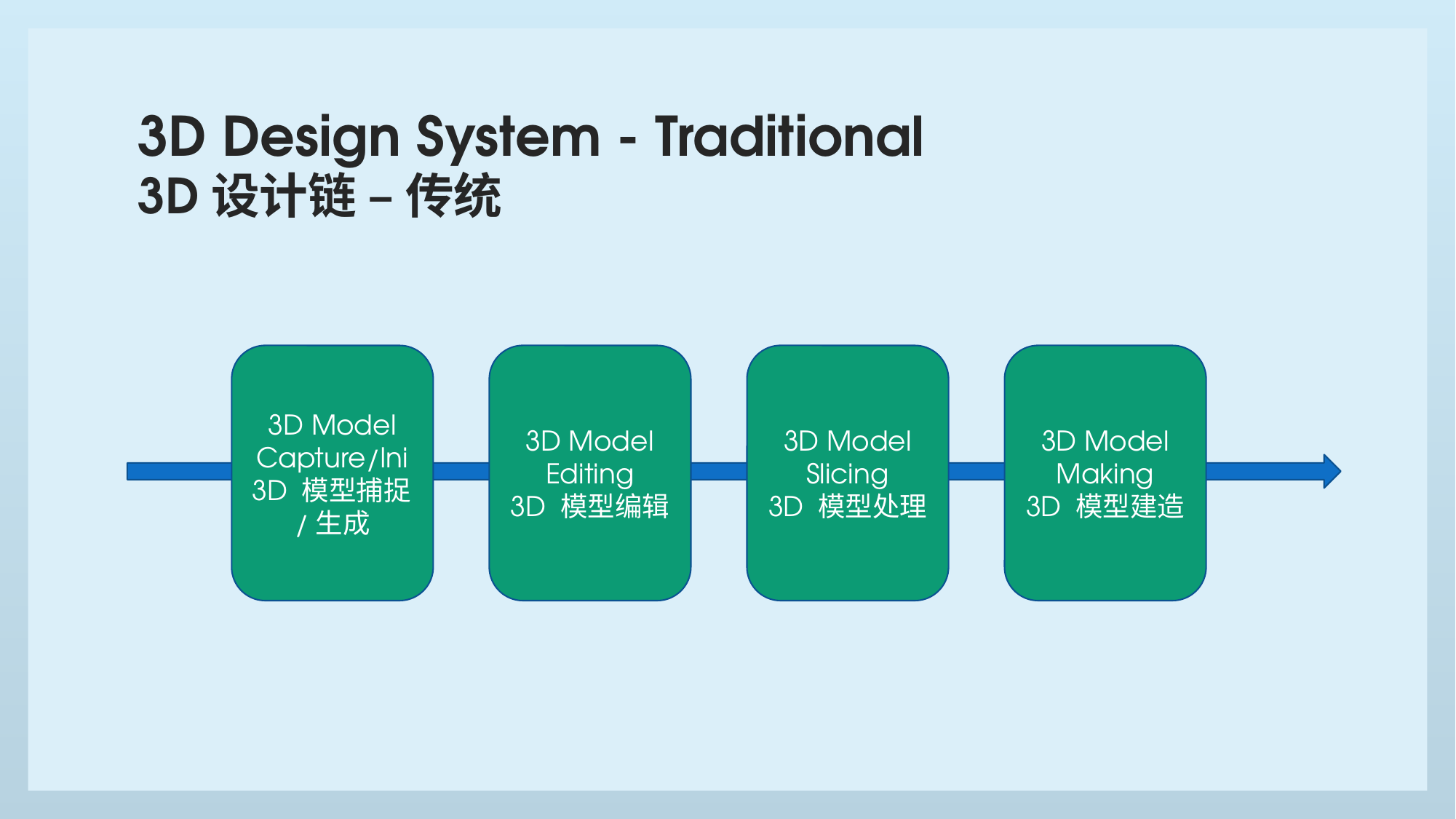

# 3D Design System - Traditional 3D设计链 – 传统
3D Model Editing
3D 模型编辑
3D Model Slicing
3D 模型处理
3D Model Making
3D 模型建造
3D Model Capture/Ini
3D 模型捕捉/生成